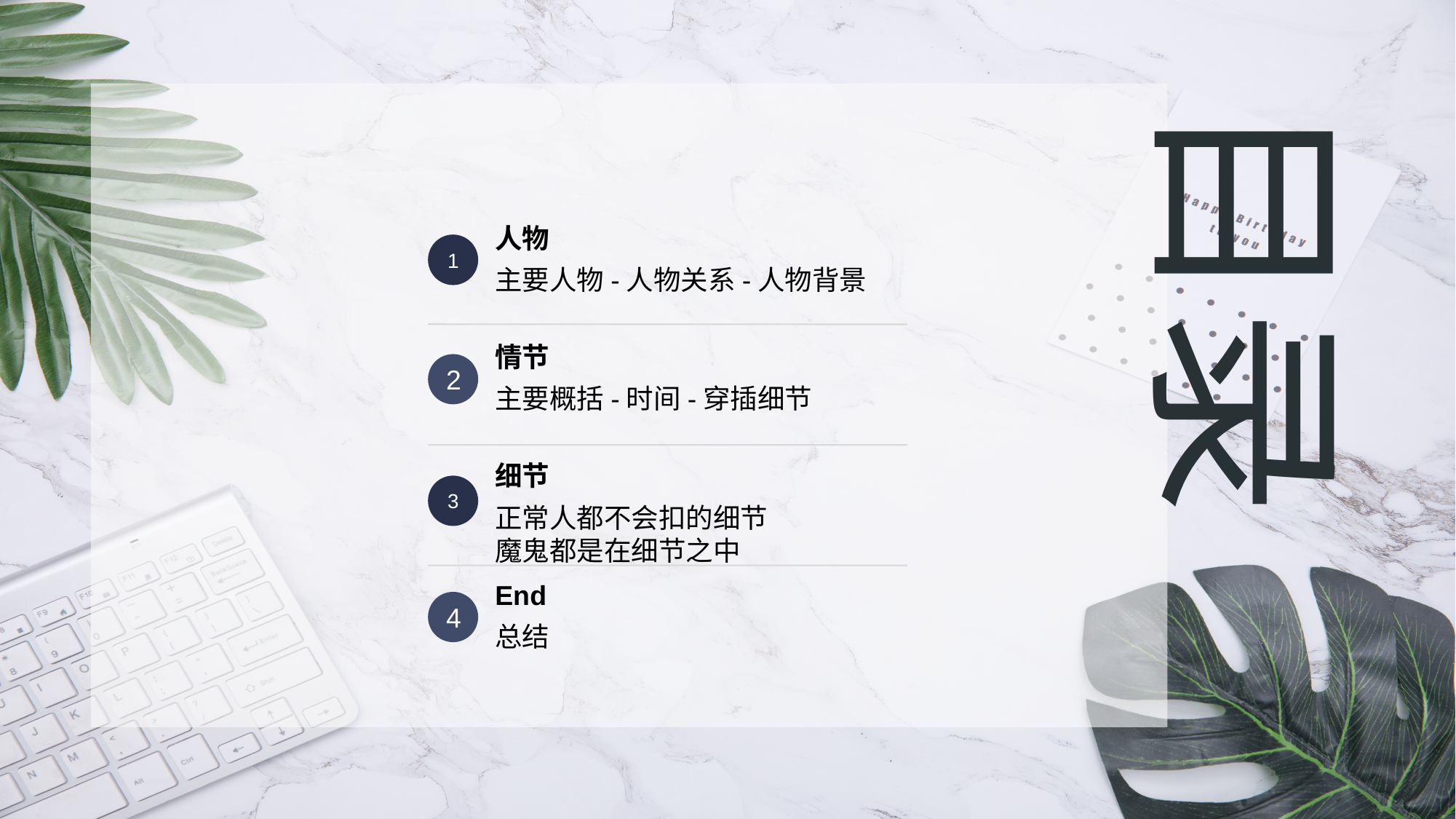

目录
人物
1
主要人物-人物关系-人物背景

情节
2
主要概括-时间-穿插细节

细节
3
正常人都不会扣的细节
魔鬼都是在细节之中

End
4
总结